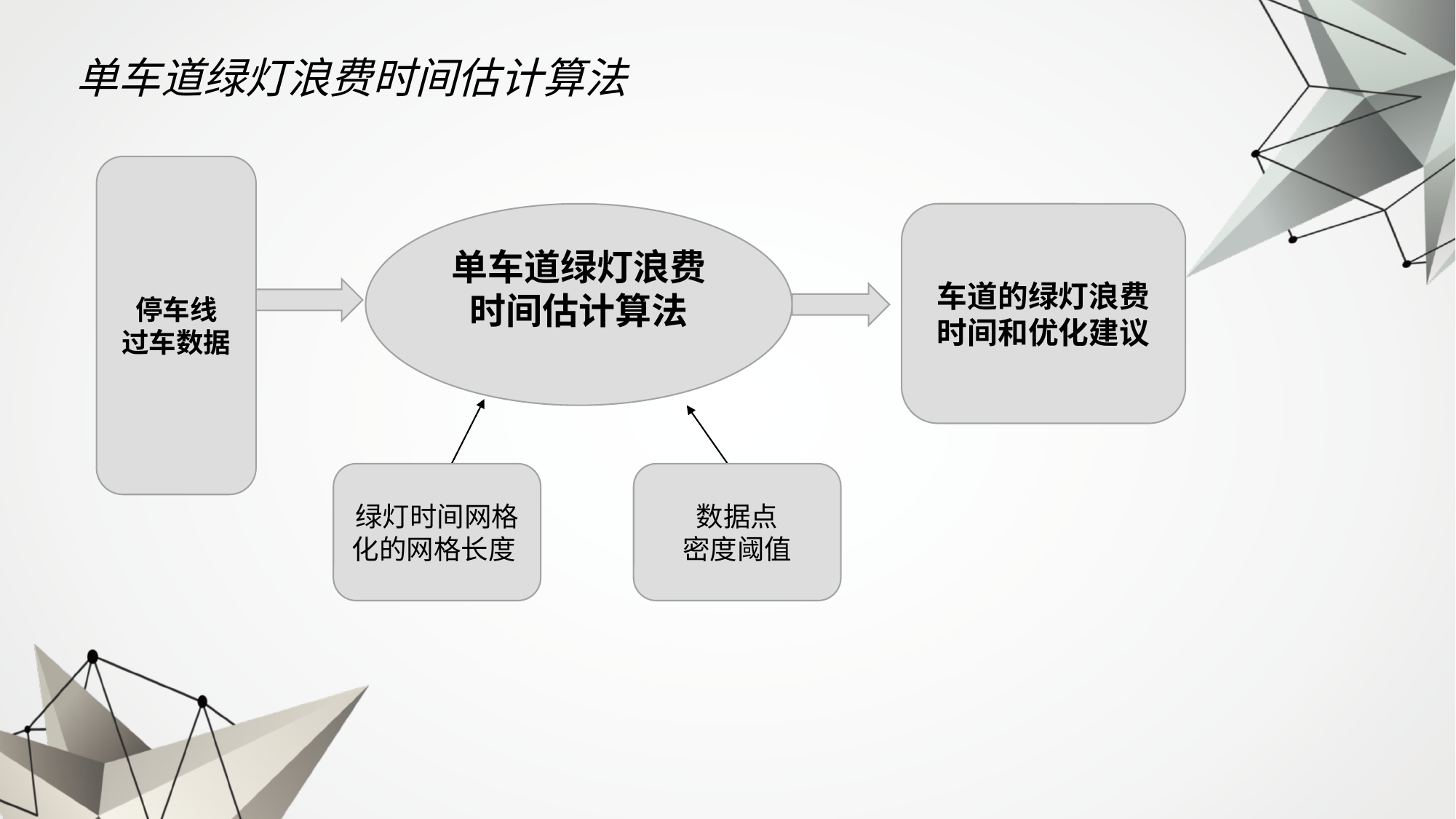

单车道绿灯浪费时间估计算法
停车线
过车数据
单车道绿灯浪费时间估计算法

车道的绿灯浪费时间和优化建议

绿灯时间网格化的网格长度
数据点
密度阈值